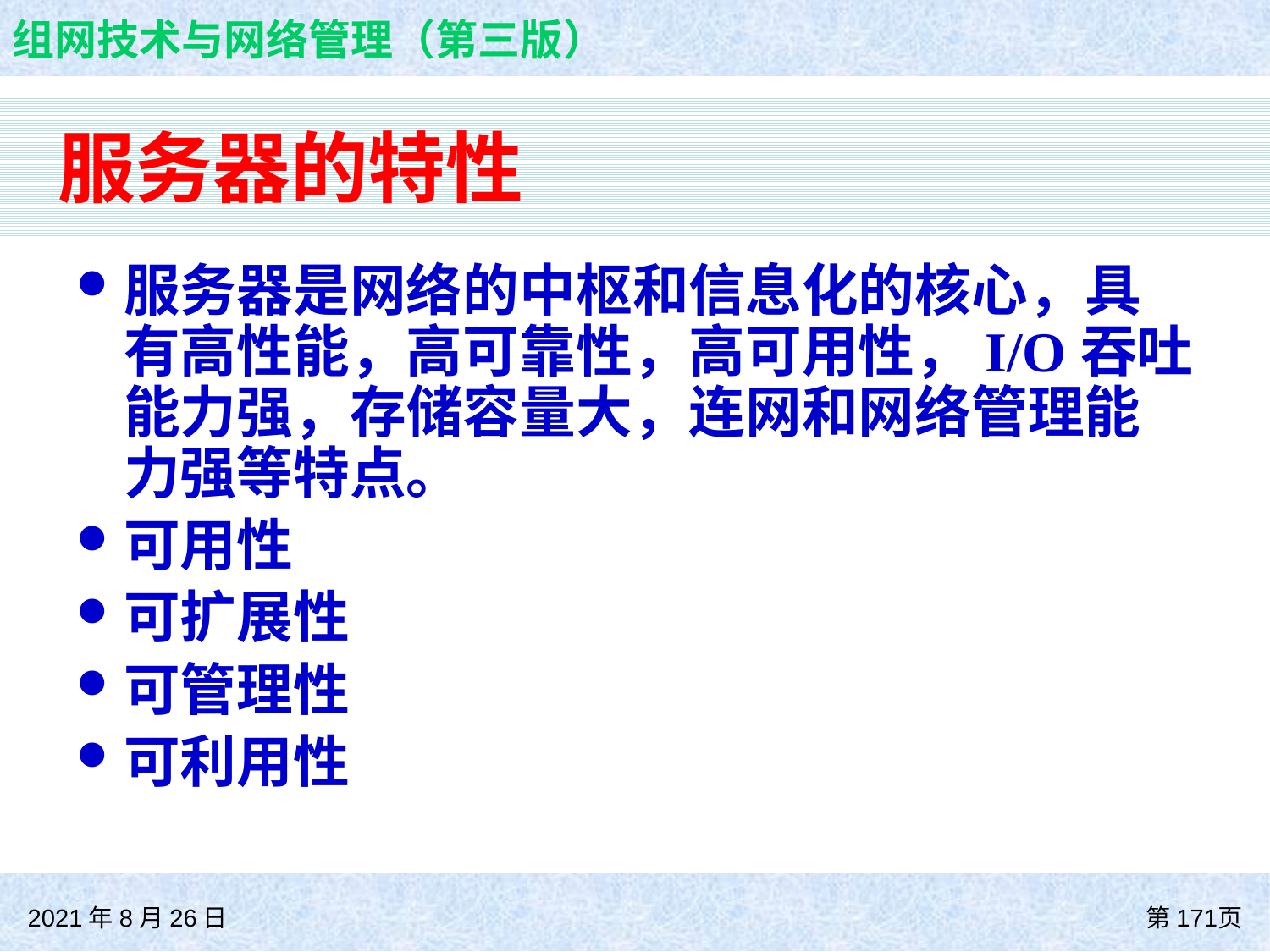

# 服务器的特性
服务器是网络的中枢和信息化的核心，具有高性能，高可靠性，高可用性，I/O吞吐能力强，存储容量大，连网和网络管理能力强等特点。
可用性
可扩展性
可管理性
可利用性
2021年8月26日
第171页